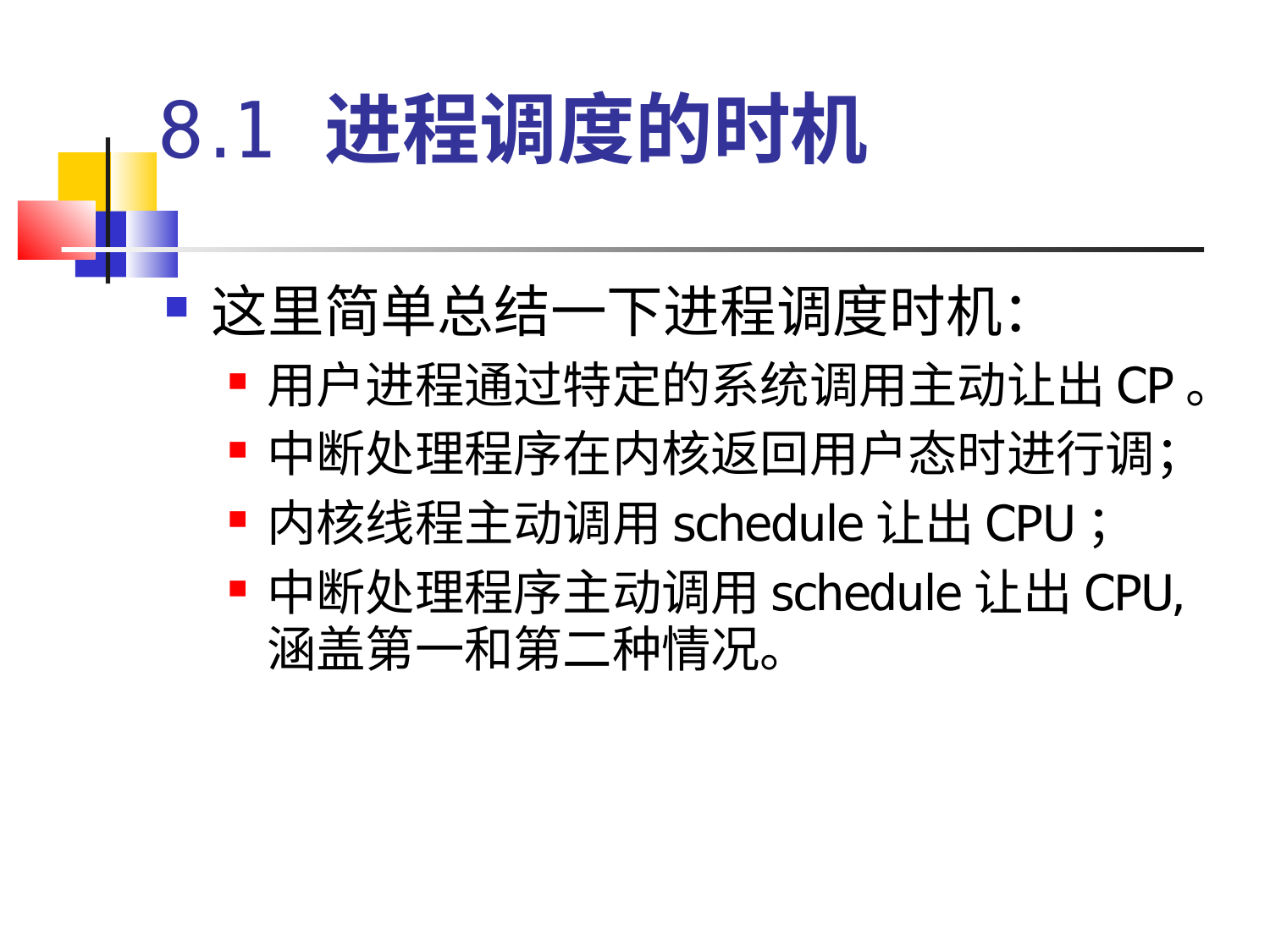

# 8.1 进程调度的时机
这里简单总结一下进程调度时机：
用户进程通过特定的系统调用主动让出CP。
中断处理程序在内核返回用户态时进行调；
内核线程主动调用schedule让出CPU；
中断处理程序主动调用schedule让出CPU,涵盖第一和第二种情况。